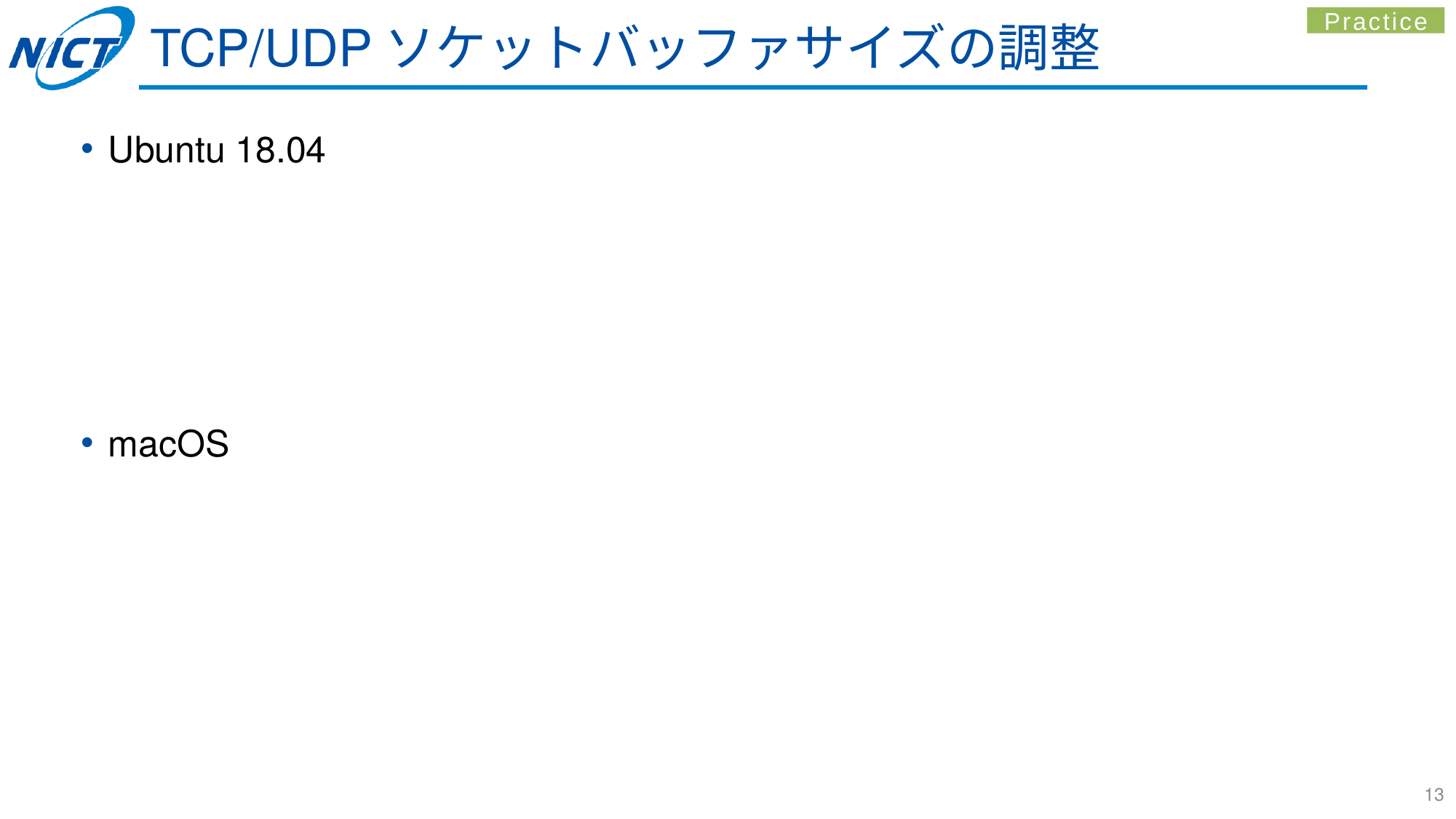

Practice
# TCP/UDPソケットバッファサイズの調整
Ubuntu 18.04

macOS
13